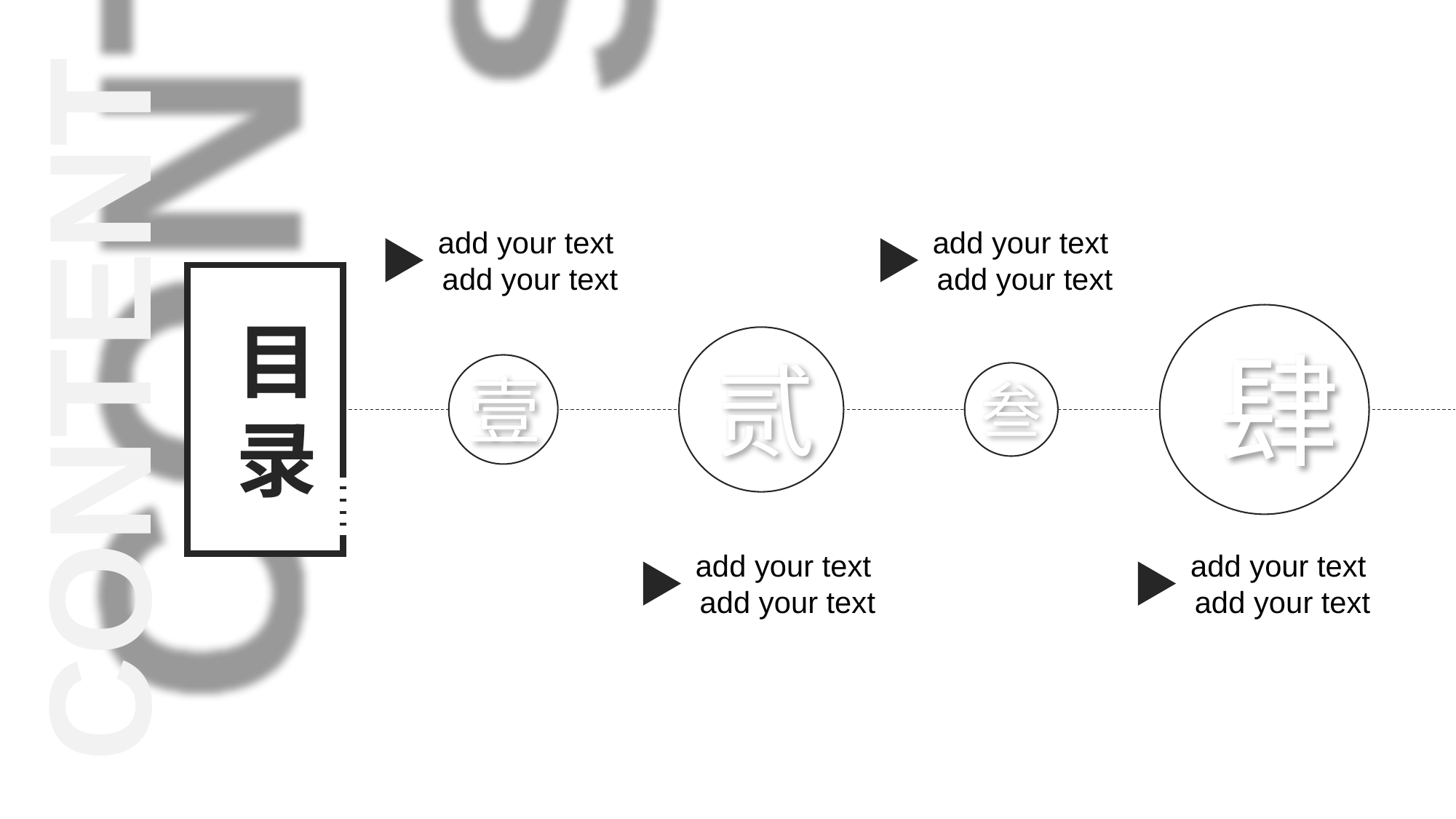

add your text
add your text

add your text
add your text

目录

CONTENTS
肆
贰
壹
叁
add your text
add your text

add your text
add your text